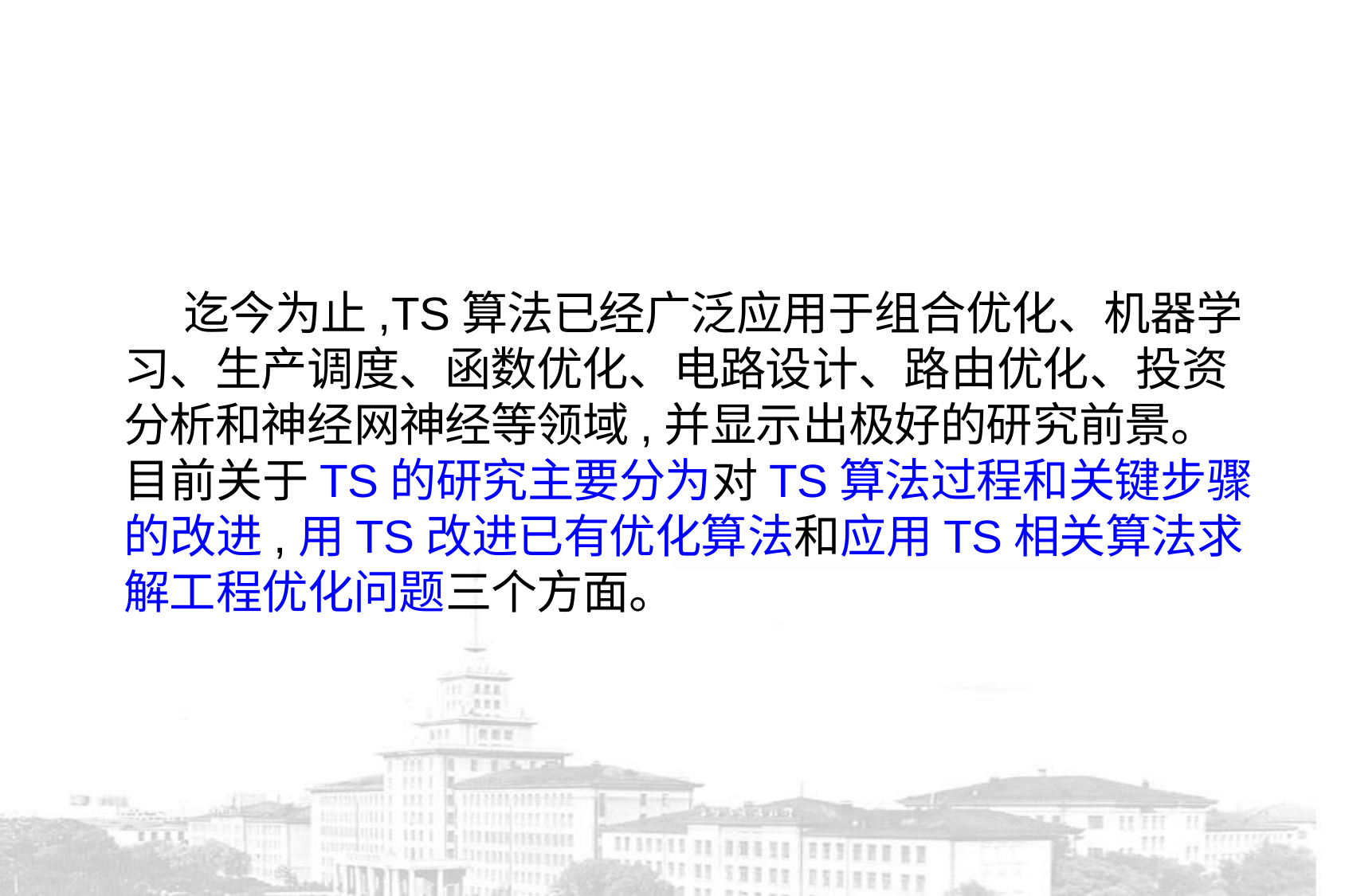

迄今为止,TS算法已经广泛应用于组合优化、机器学习、生产调度、函数优化、电路设计、路由优化、投资分析和神经网神经等领域,并显示出极好的研究前景。目前关于TS的研究主要分为对TS算法过程和关键步骤的改进,用TS改进已有优化算法和应用TS相关算法求解工程优化问题三个方面。